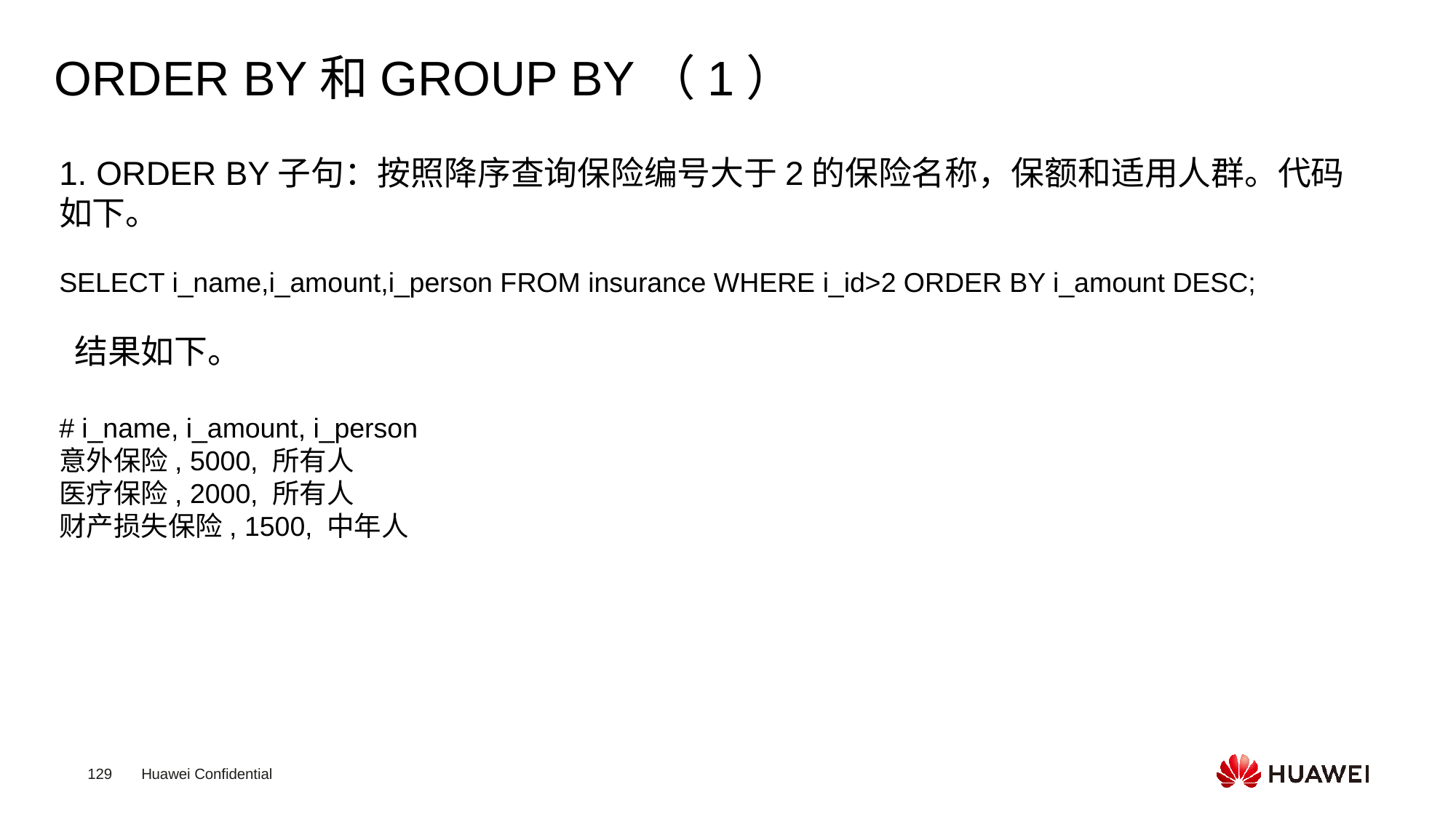

# ORDER BY和GROUP BY（1）
1. ORDER BY子句：按照降序查询保险编号大于2的保险名称，保额和适用人群。代码如下。

SELECT i_name,i_amount,i_person FROM insurance WHERE i_id>2 ORDER BY i_amount DESC;

 结果如下。

# i_name, i_amount, i_person
意外保险, 5000, 所有人
医疗保险, 2000, 所有人
财产损失保险, 1500, 中年人
Text
Text
Text
Text
Text
Text
Text
Text
Text
Text
Text
Text
Text
Text
Text
Text
Text
Text
Text
Text
Text
Text
Text
Text
Text
Text
Text
Text
Text
Text
Text
Text
Text
Text
Text
Text
Text
Text
Text
Text
Text
Text
Text
Text
Text
Text